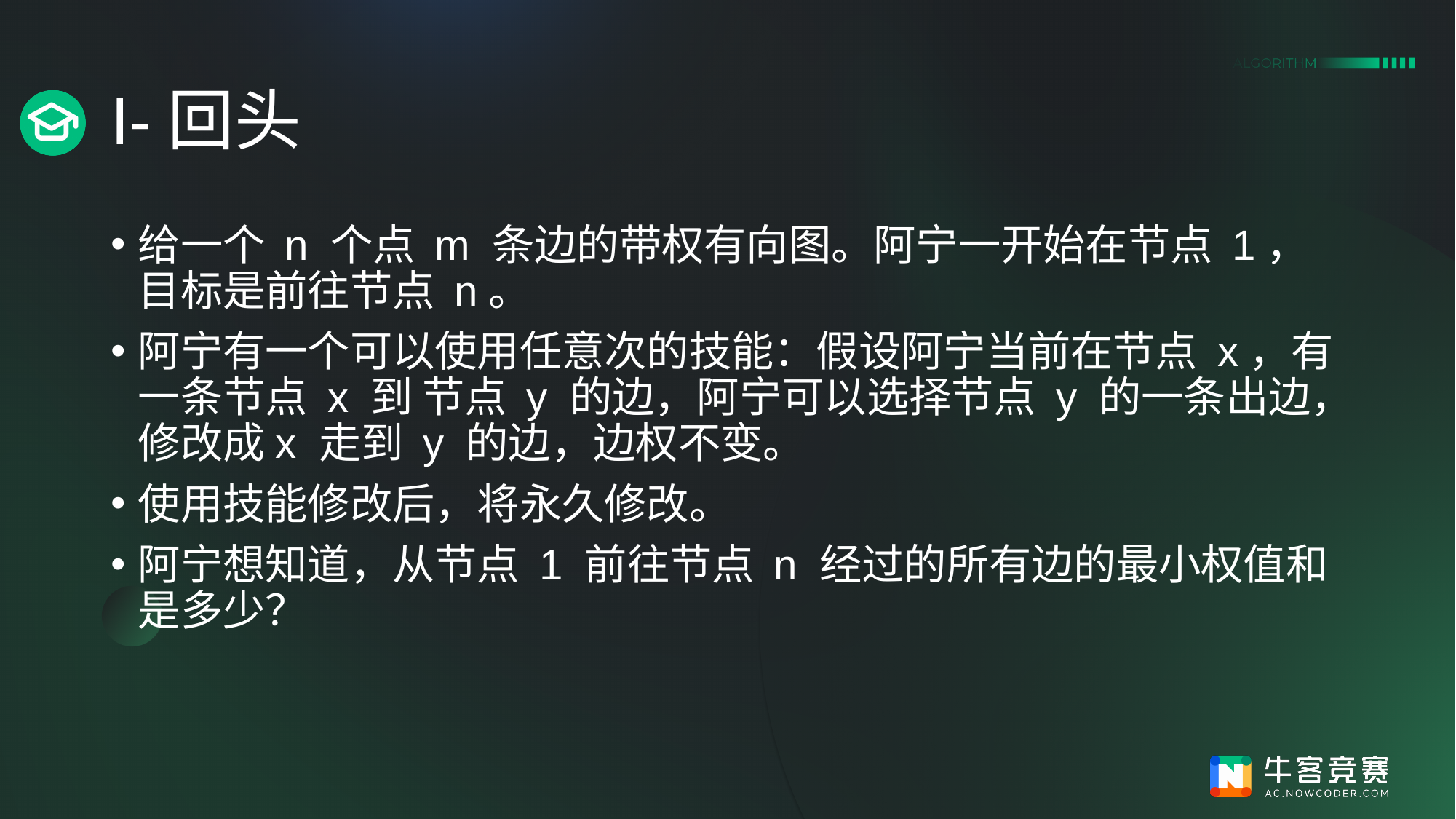

# I-回头
给一个 n 个点 m 条边的带权有向图。阿宁一开始在节点 1，目标是前往节点 n。
阿宁有一个可以使用任意次的技能：假设阿宁当前在节点 x，有一条节点 x 到 节点 y 的边，阿宁可以选择节点 y 的一条出边，修改成x 走到 y 的边，边权不变。
使用技能修改后，将永久修改。
阿宁想知道，从节点 1 前往节点 n 经过的所有边的最小权值和是多少？